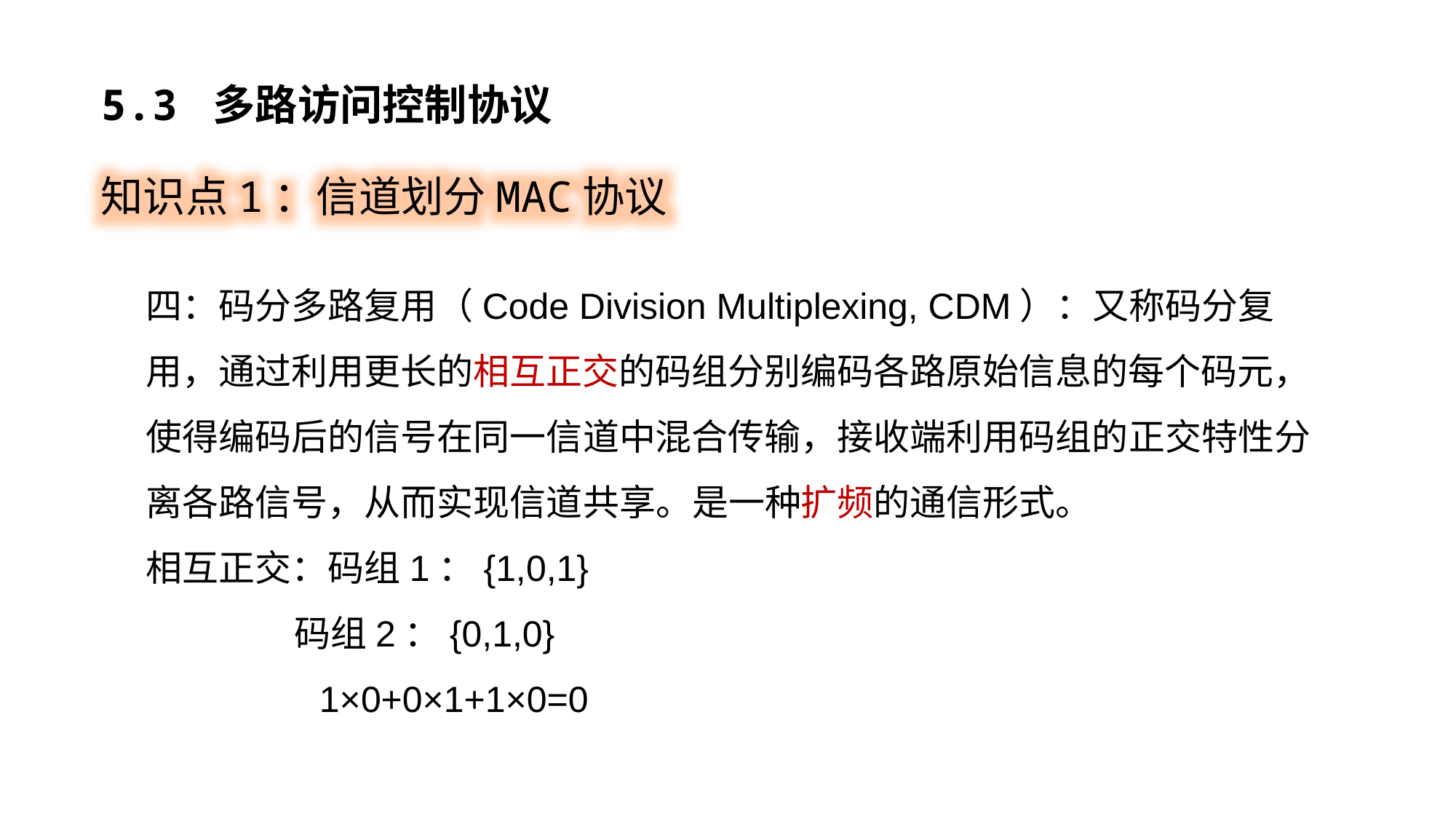

5.3 多路访问控制协议
知识点1：信道划分MAC协议
四：码分多路复用（Code Division Multiplexing, CDM）：又称码分复用，通过利用更长的相互正交的码组分别编码各路原始信息的每个码元，使得编码后的信号在同一信道中混合传输，接收端利用码组的正交特性分离各路信号，从而实现信道共享。是一种扩频的通信形式。
相互正交：码组1：{1,0,1}
                 码组2：{0,1,0}
                 1×0+0×1+1×0=0